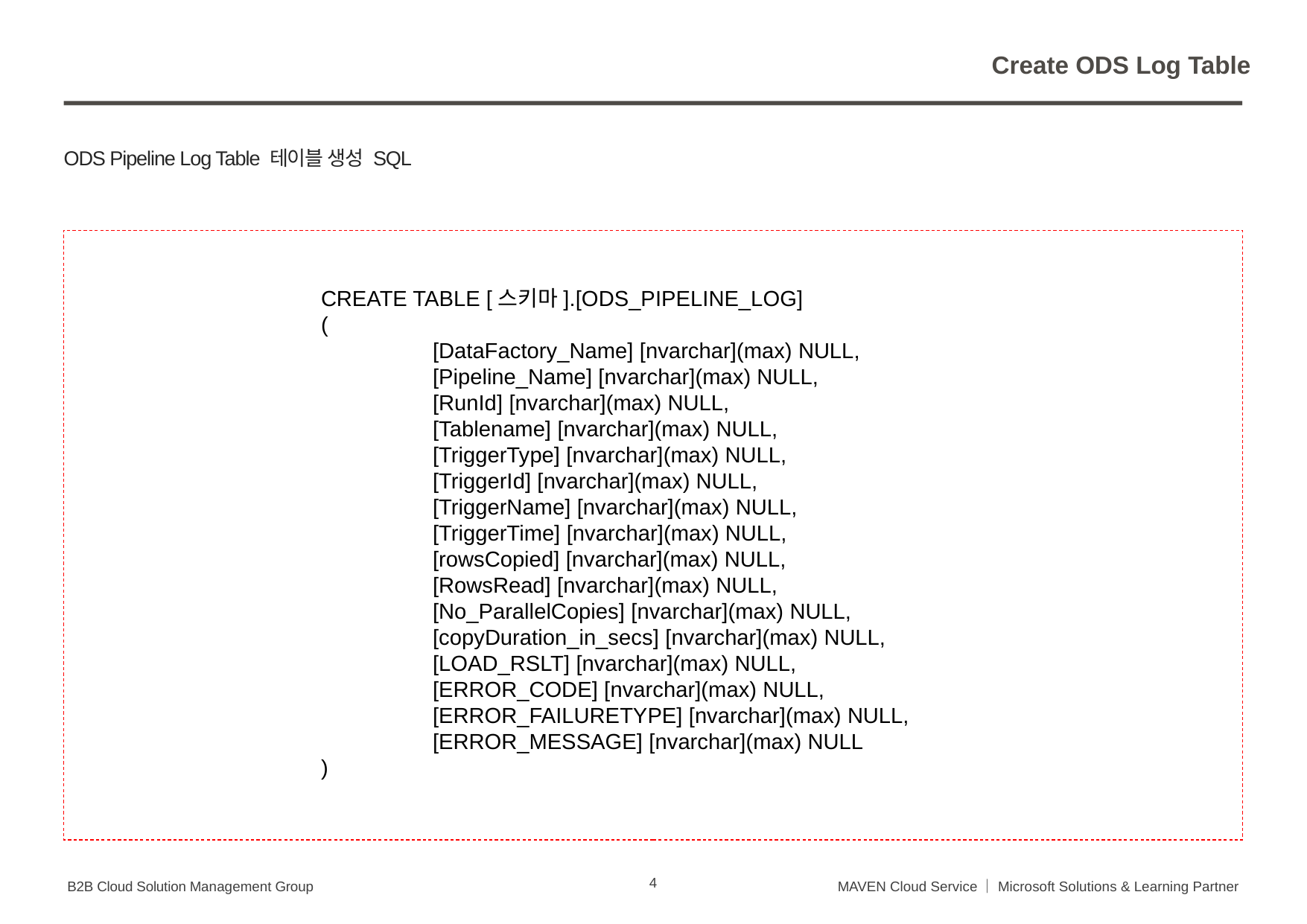

Create ODS Log Table
ODS Pipeline Log Table 테이블 생성 SQL

CREATE TABLE [스키마].[ODS_PIPELINE_LOG]
(
	[DataFactory_Name] [nvarchar](max) NULL,
	[Pipeline_Name] [nvarchar](max) NULL,
	[RunId] [nvarchar](max) NULL,
	[Tablename] [nvarchar](max) NULL,
	[TriggerType] [nvarchar](max) NULL,
	[TriggerId] [nvarchar](max) NULL,
	[TriggerName] [nvarchar](max) NULL,
	[TriggerTime] [nvarchar](max) NULL,
	[rowsCopied] [nvarchar](max) NULL,
	[RowsRead] [nvarchar](max) NULL,
	[No_ParallelCopies] [nvarchar](max) NULL,
	[copyDuration_in_secs] [nvarchar](max) NULL,
	[LOAD_RSLT] [nvarchar](max) NULL,
	[ERROR_CODE] [nvarchar](max) NULL,
	[ERROR_FAILURETYPE] [nvarchar](max) NULL,
	[ERROR_MESSAGE] [nvarchar](max) NULL
)